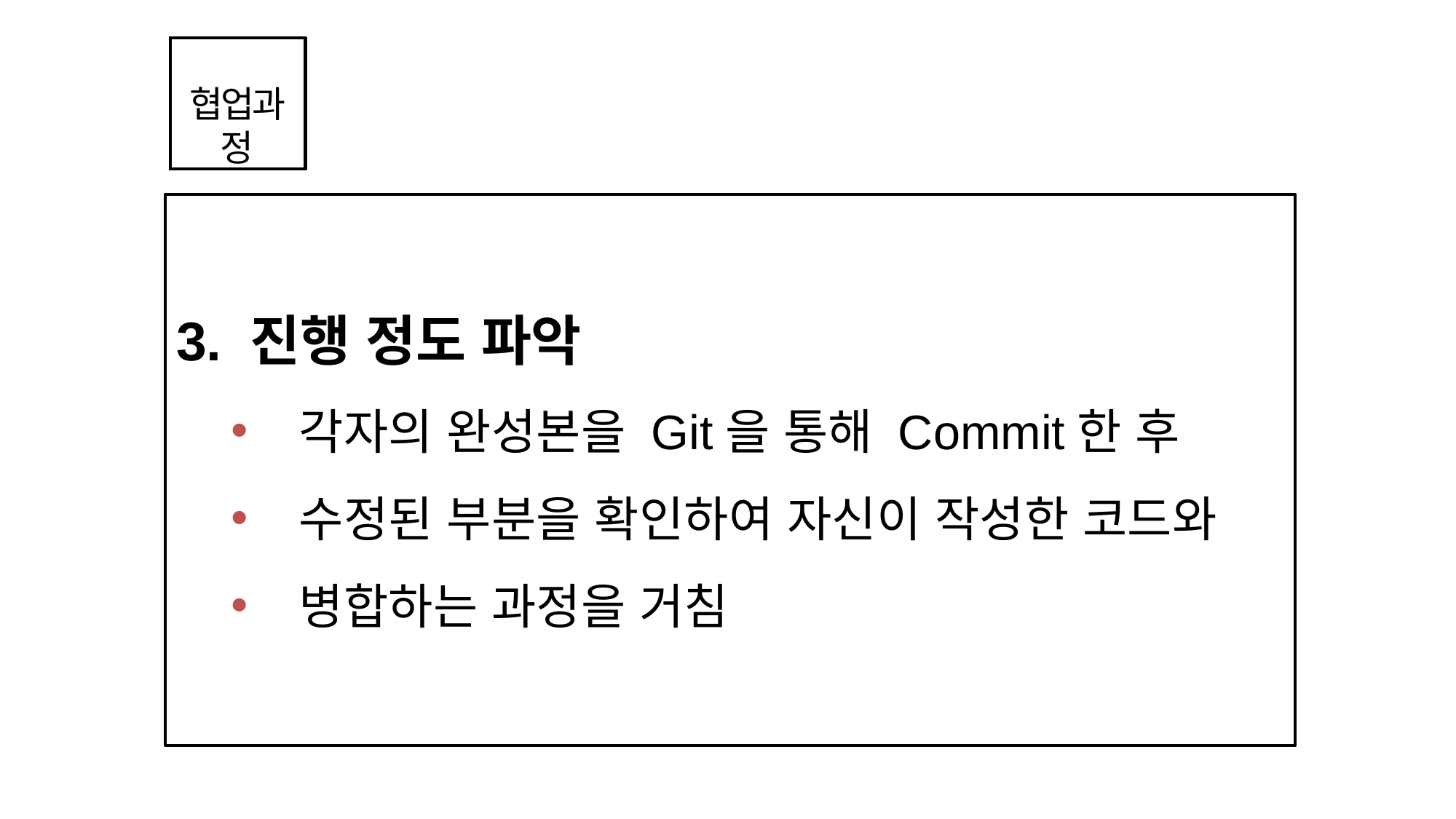

협업과정
3. 진행 정도 파악
각자의 완성본을 Git을 통해 Commit한 후
수정된 부분을 확인하여 자신이 작성한 코드와
병합하는 과정을 거침